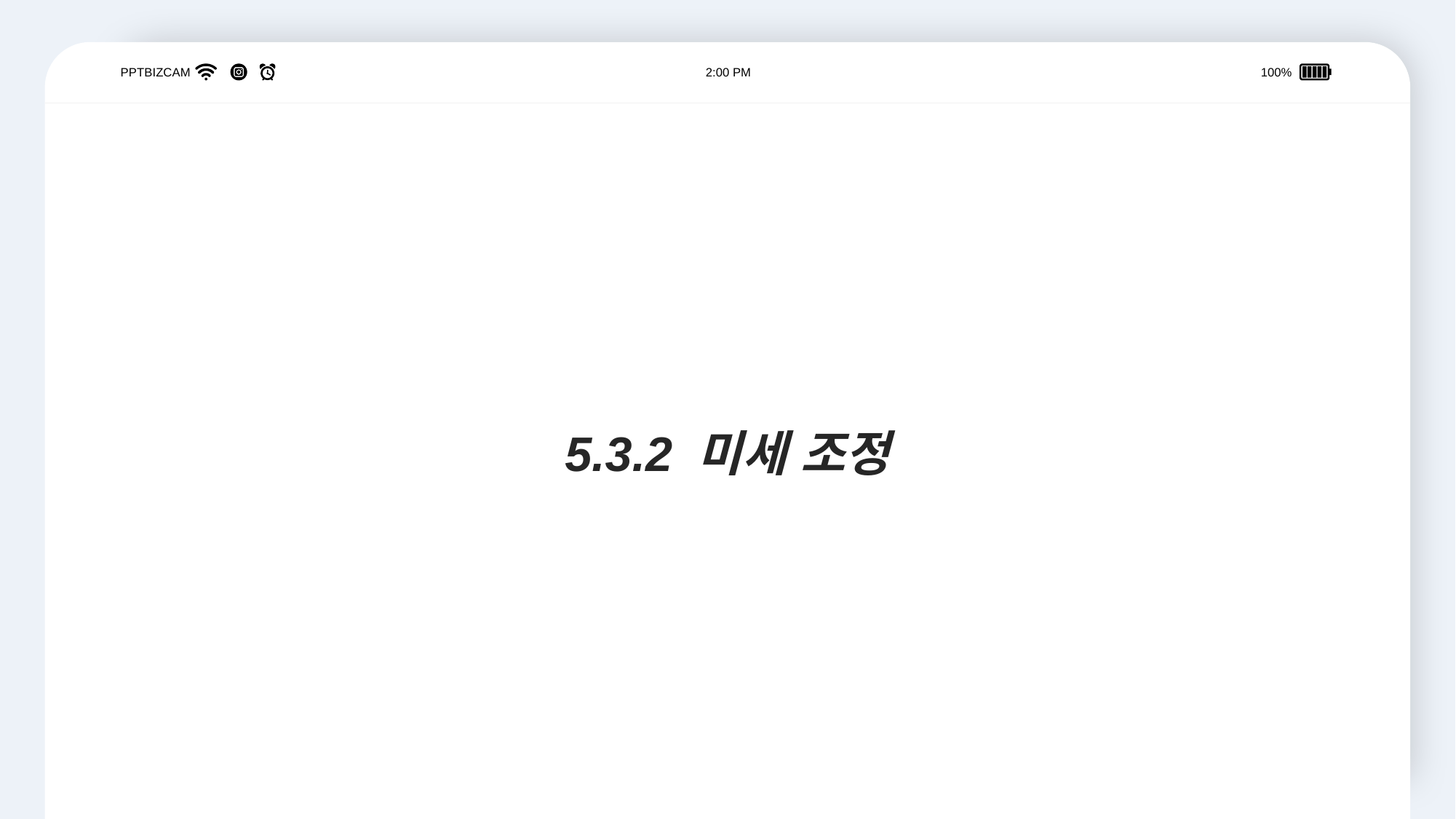

5.3.2 미세 조정

PPTBIZCAM
2:00 PM
100%